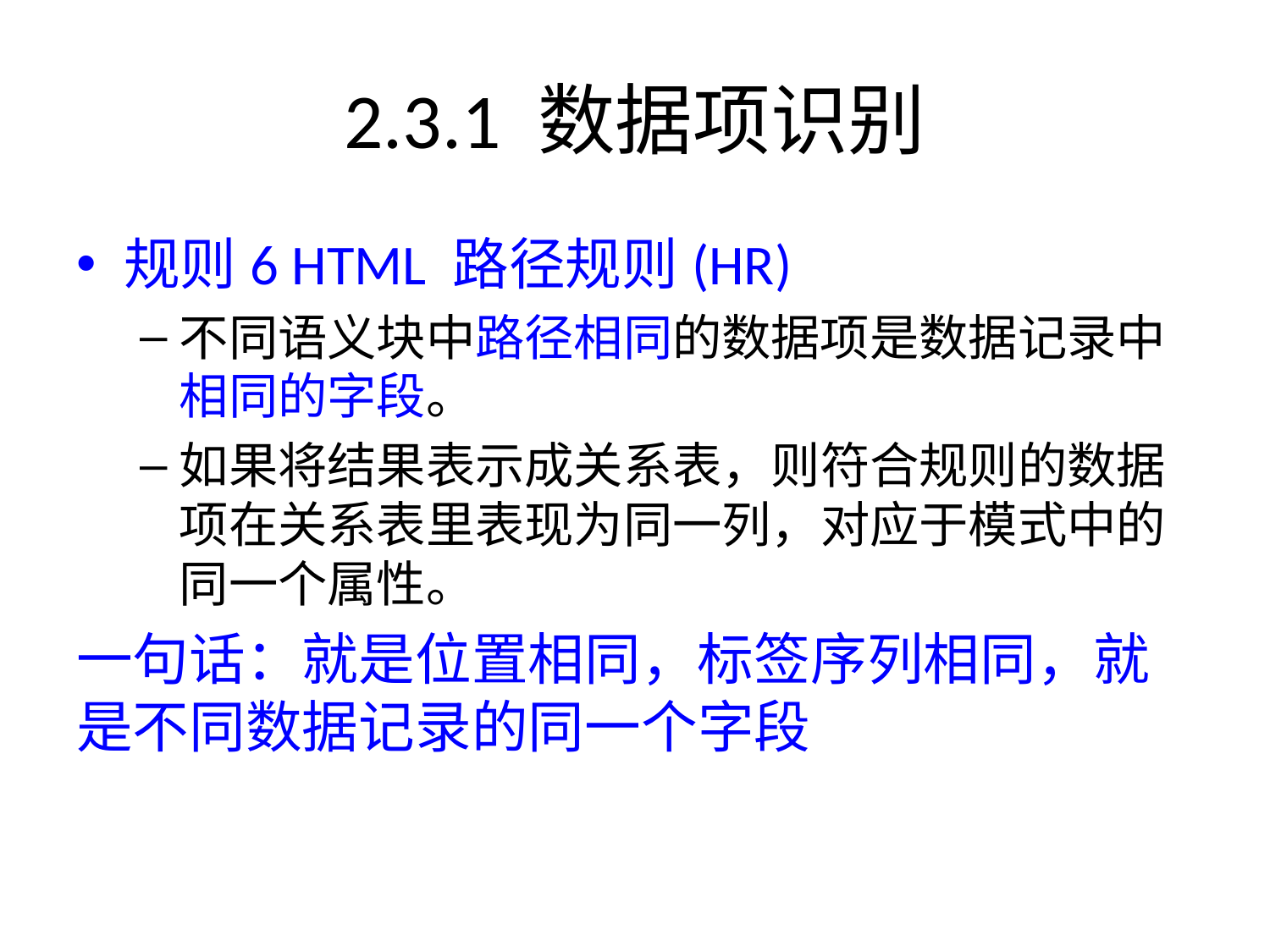

# 2.3.1 数据项识别
规则6 HTML 路径规则(HR)
不同语义块中路径相同的数据项是数据记录中相同的字段。
如果将结果表示成关系表，则符合规则的数据项在关系表里表现为同一列，对应于模式中的同一个属性。
一句话：就是位置相同，标签序列相同，就是不同数据记录的同一个字段